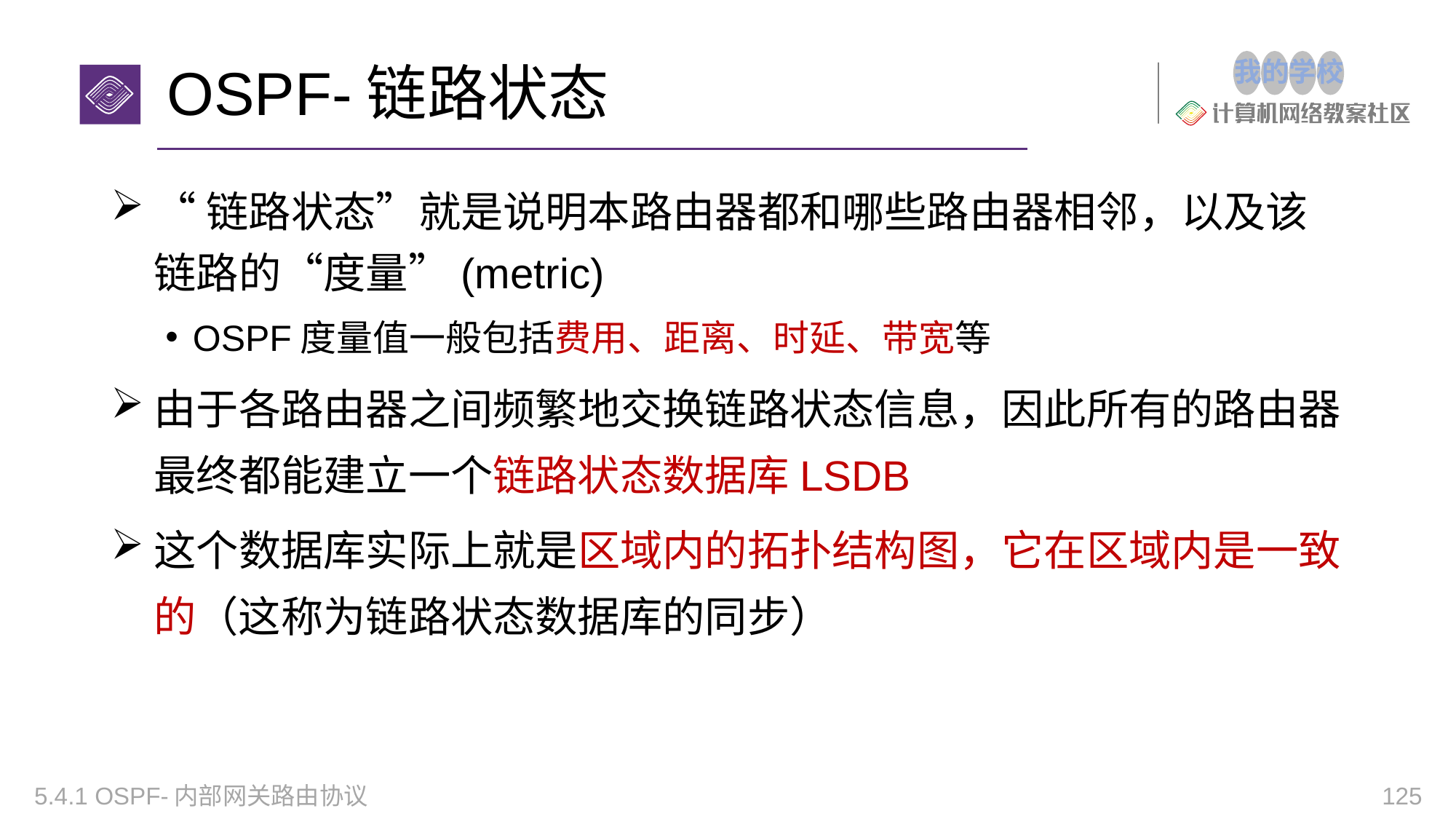

# OSPF-链路状态
“链路状态”就是说明本路由器都和哪些路由器相邻，以及该链路的“度量”(metric)
OSPF度量值一般包括费用、距离、时延、带宽等
由于各路由器之间频繁地交换链路状态信息，因此所有的路由器最终都能建立一个链路状态数据库LSDB
这个数据库实际上就是区域内的拓扑结构图，它在区域内是一致的（这称为链路状态数据库的同步）

5.4.1 OSPF-内部网关路由协议
125